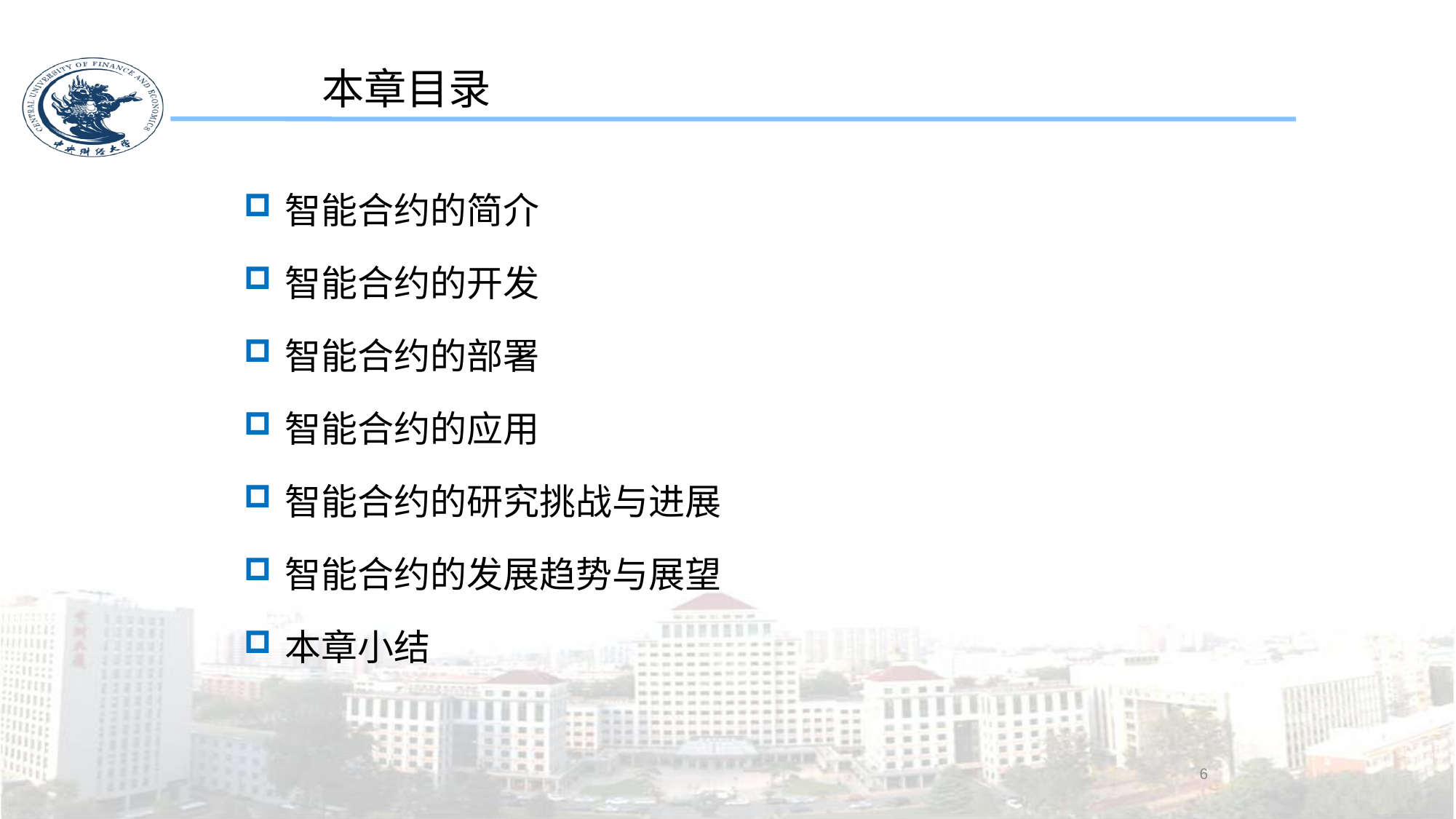

本章目录
智能合约的简介
智能合约的开发
智能合约的部署
智能合约的应用
智能合约的研究挑战与进展
智能合约的发展趋势与展望
本章小结
6